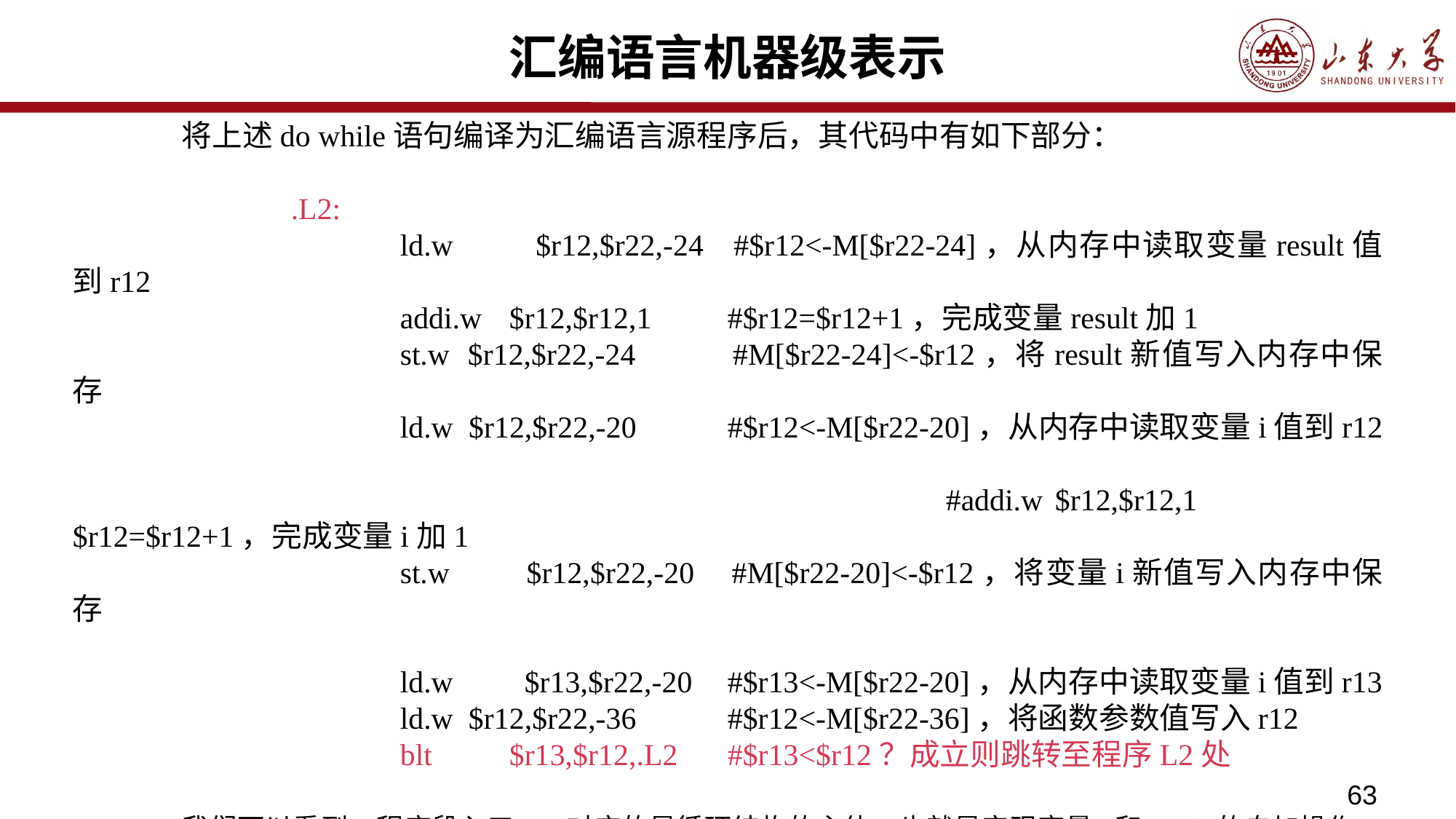

# 汇编语言机器级表示
	将上述do while语句编译为汇编语言源程序后，其代码中有如下部分：

		.L2:
			ld.w	   $r12,$r22,-24  	#$r12<-M[$r22-24]，从内存中读取变量result值到r12
			addi.w	$r12,$r12,1 	#$r12=$r12+1，完成变量result加1
			st.w  $r12,$r22,-24  	#M[$r22-24]<-$r12，将result新值写入内存中保存
			ld.w  $r12,$r22,-20  	#$r12<-M[$r22-20]，从内存中读取变量i值到r12
								#addi.w	$r12,$r12,1    $r12=$r12+1，完成变量i加1
			st.w	  $r12,$r22,-20  	#M[$r22-20]<-$r12，将变量i新值写入内存中保存

			ld.w	  $r13,$r22,-20  	#$r13<-M[$r22-20]，从内存中读取变量i值到r13
			ld.w  $r12,$r22,-36  	#$r12<-M[$r22-36]，将函数参数值写入r12
			blt	$r13,$r12,.L2  	#$r13<$r12？成立则跳转至程序L2处

	我们可以看到，程序段入口.L2对应的是循环结构的主体，也就是实现变量i和result的自加操作，而在主体执行完毕后通过条件跳转语句判断是否要终止循环，是则继续执行，否则会再次跳转到.L2入口处执行一次循环体，直到不再满足循环条件。
	do while语句是先执行再进行循环条件的判断，所以只需要一个程序段入口即可实现，那么先判断循环条件再执行的while语句和for循环应该是怎么实现的呢？
63